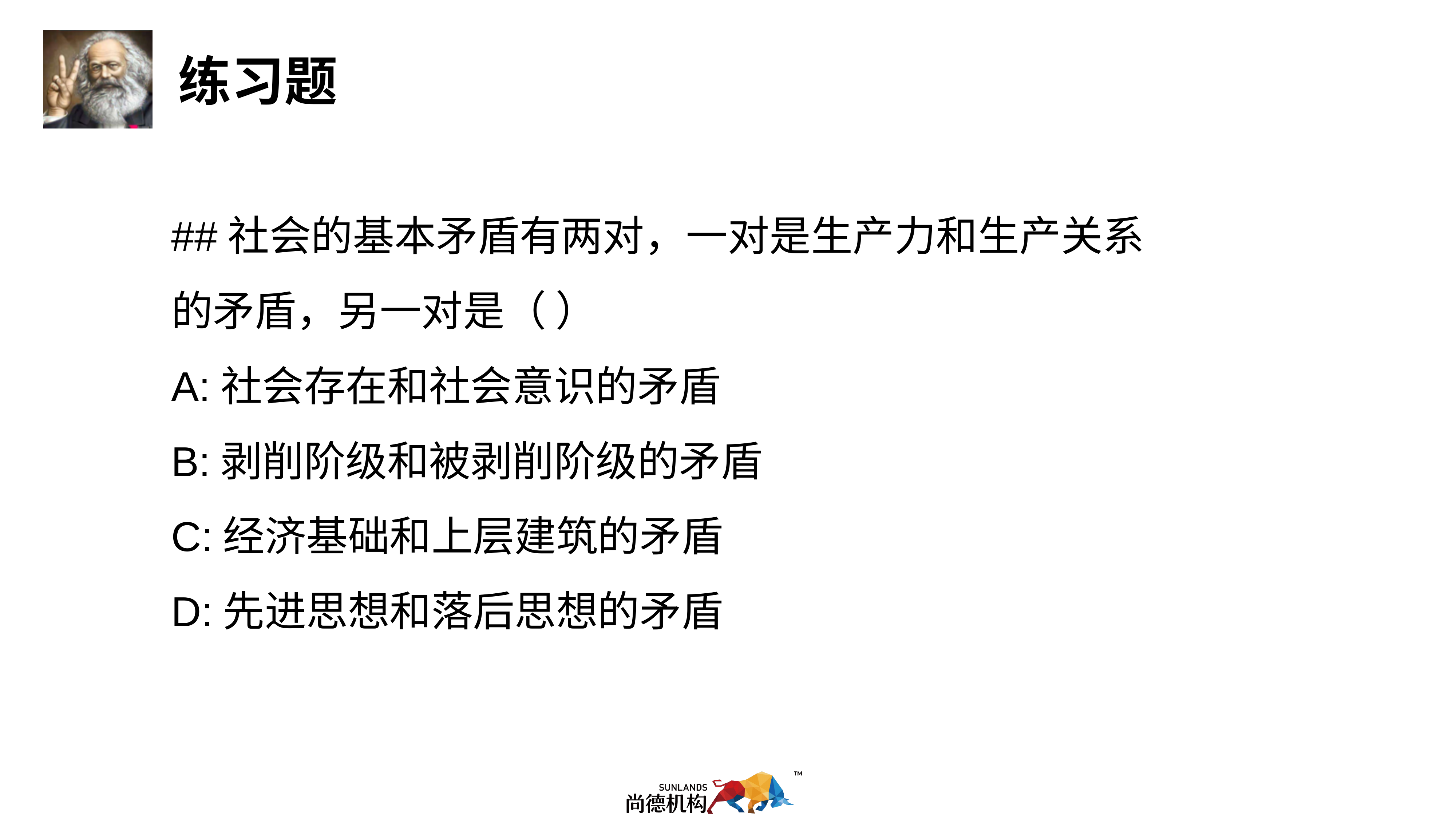

##社会的基本矛盾有两对，一对是生产力和生产关系的矛盾，另一对是（ ）
A:社会存在和社会意识的矛盾
B:剥削阶级和被剥削阶级的矛盾
C:经济基础和上层建筑的矛盾
D:先进思想和落后思想的矛盾